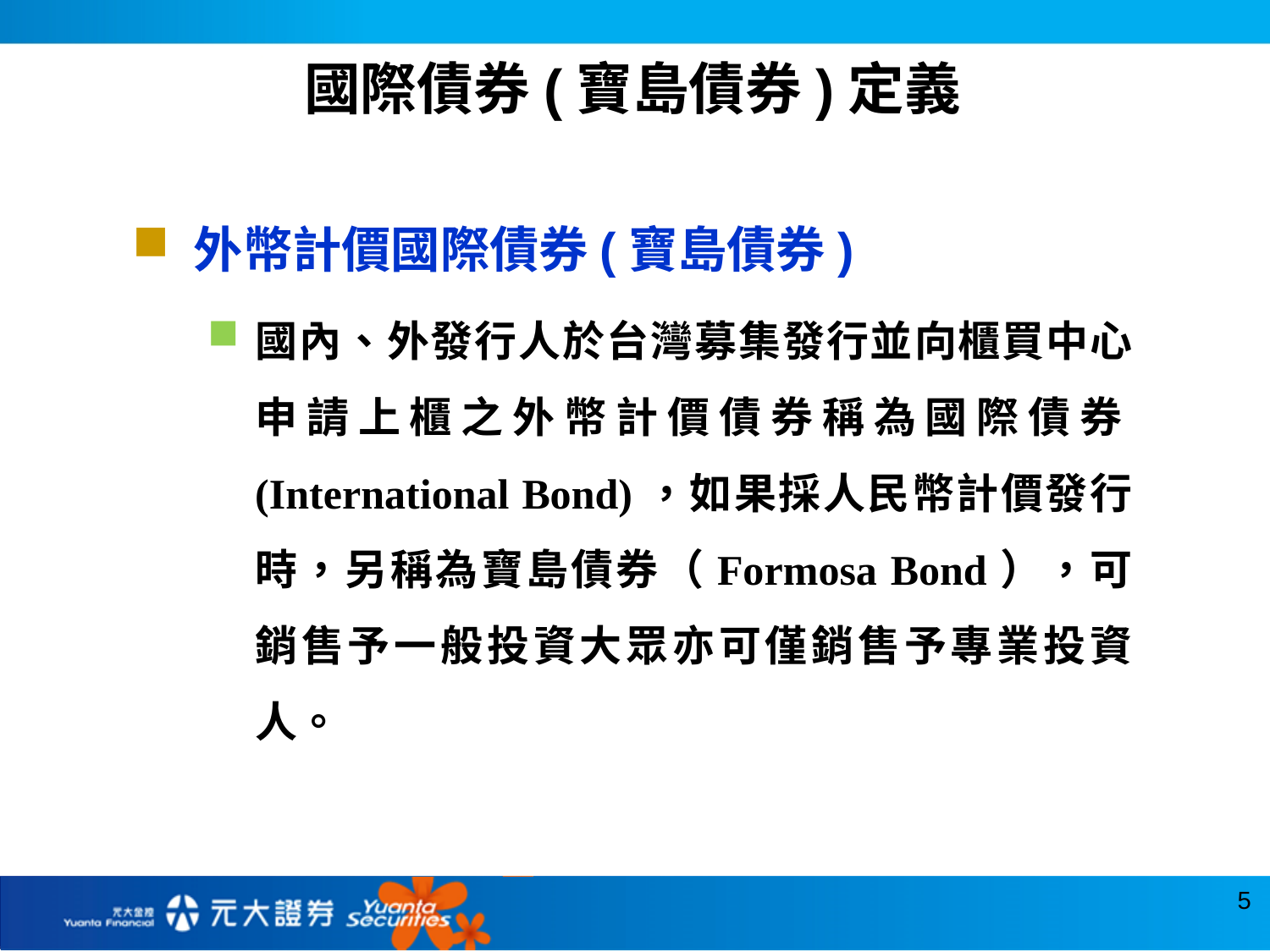

國際債券(寶島債券)定義
外幣計價國際債券(寶島債券)
國內、外發行人於台灣募集發行並向櫃買中心申請上櫃之外幣計價債券稱為國際債券(International Bond)，如果採人民幣計價發行時，另稱為寶島債券（Formosa Bond），可銷售予一般投資大眾亦可僅銷售予專業投資人。